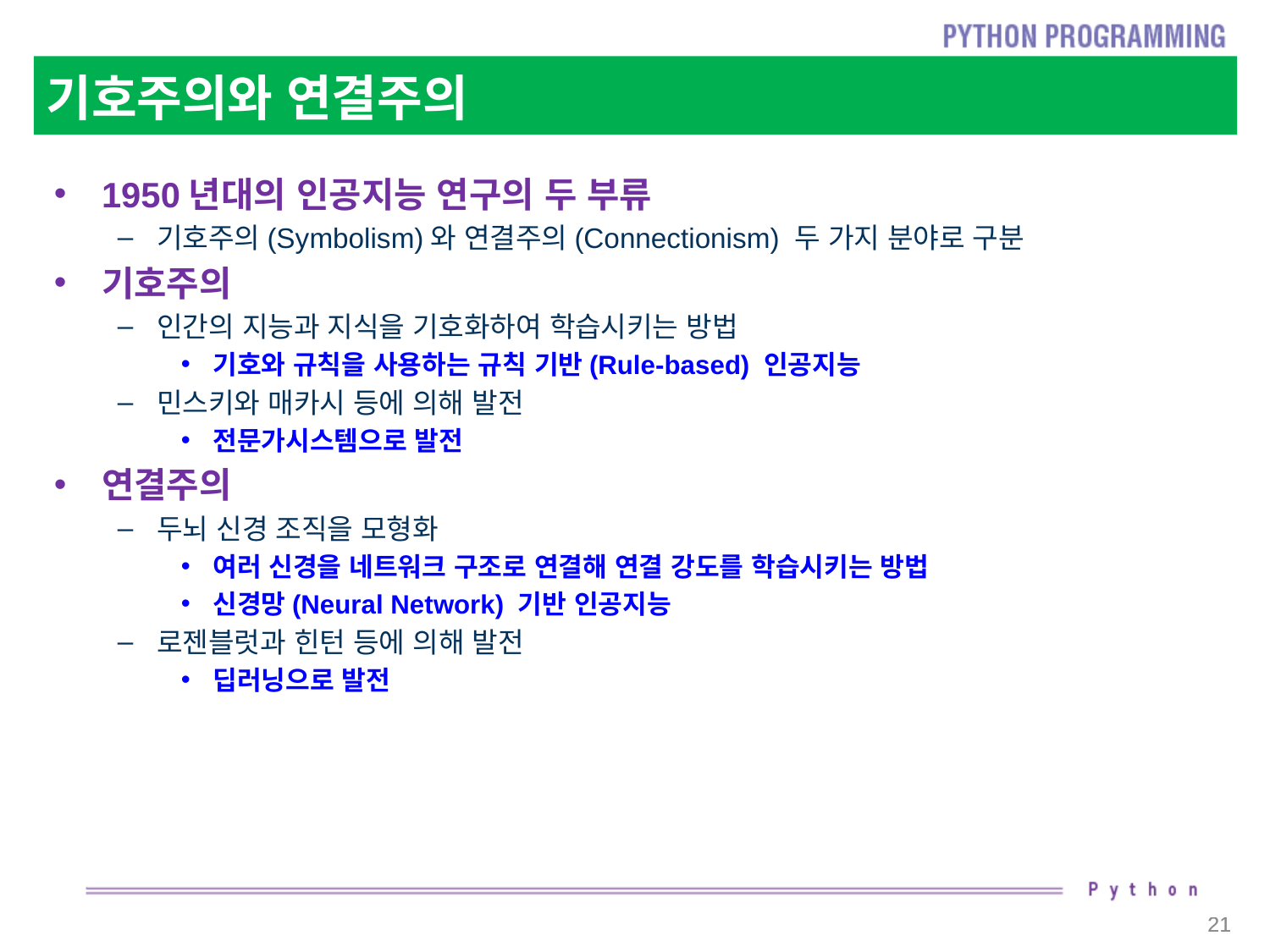

# 기호주의와 연결주의
1950년대의 인공지능 연구의 두 부류
기호주의(Symbolism)와 연결주의(Connectionism) 두 가지 분야로 구분
기호주의
인간의 지능과 지식을 기호화하여 학습시키는 방법
기호와 규칙을 사용하는 규칙 기반(Rule-based) 인공지능
민스키와 매카시 등에 의해 발전
전문가시스템으로 발전
연결주의
두뇌 신경 조직을 모형화
여러 신경을 네트워크 구조로 연결해 연결 강도를 학습시키는 방법
신경망(Neural Network) 기반 인공지능
로젠블럿과 힌턴 등에 의해 발전
딥러닝으로 발전
21